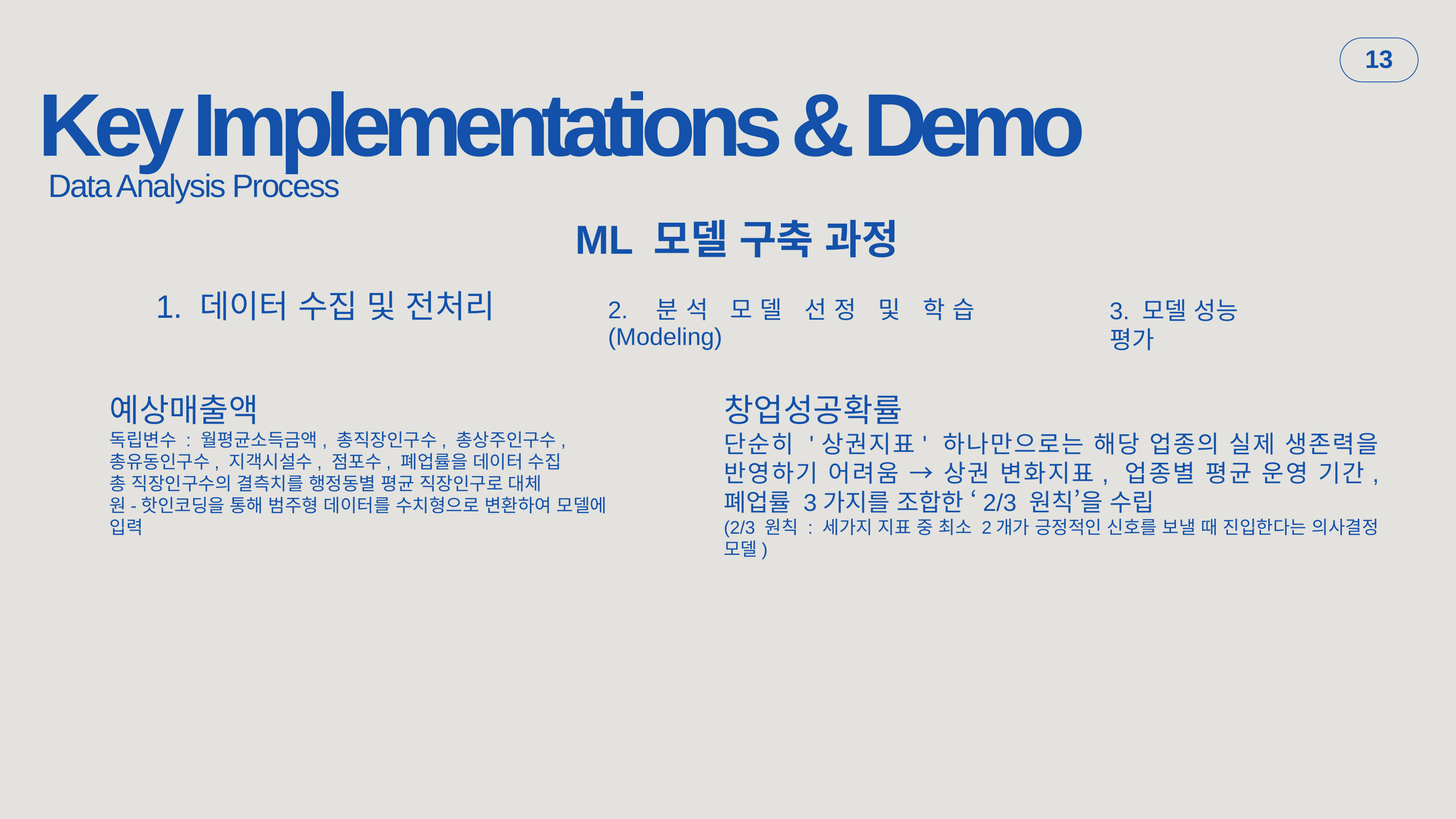

Key Implementations & Demo
13
Data Analysis Process
ML 모델 구축 과정
3. 모델 성능 평가
2. 분석 모델 선정 및 학습(Modeling)
1. 데이터 수집 및 전처리
예상매출액
독립변수 : 월평균소득금액, 총직장인구수, 총상주인구수, 총유동인구수, 지객시설수, 점포수, 폐업률을 데이터 수집
총 직장인구수의 결측치를 행정동별 평균 직장인구로 대체
원-핫인코딩을 통해 범주형 데이터를 수치형으로 변환하여 모델에 입력
창업성공확률
단순히 '상권지표' 하나만으로는 해당 업종의 실제 생존력을 반영하기 어려움 → 상권 변화지표, 업종별 평균 운영 기간, 폐업률 3가지를 조합한 ‘2/3 원칙’을 수립
(2/3 원칙 : 세가지 지표 중 최소 2개가 긍정적인 신호를 보낼 때 진입한다는 의사결정 모델)